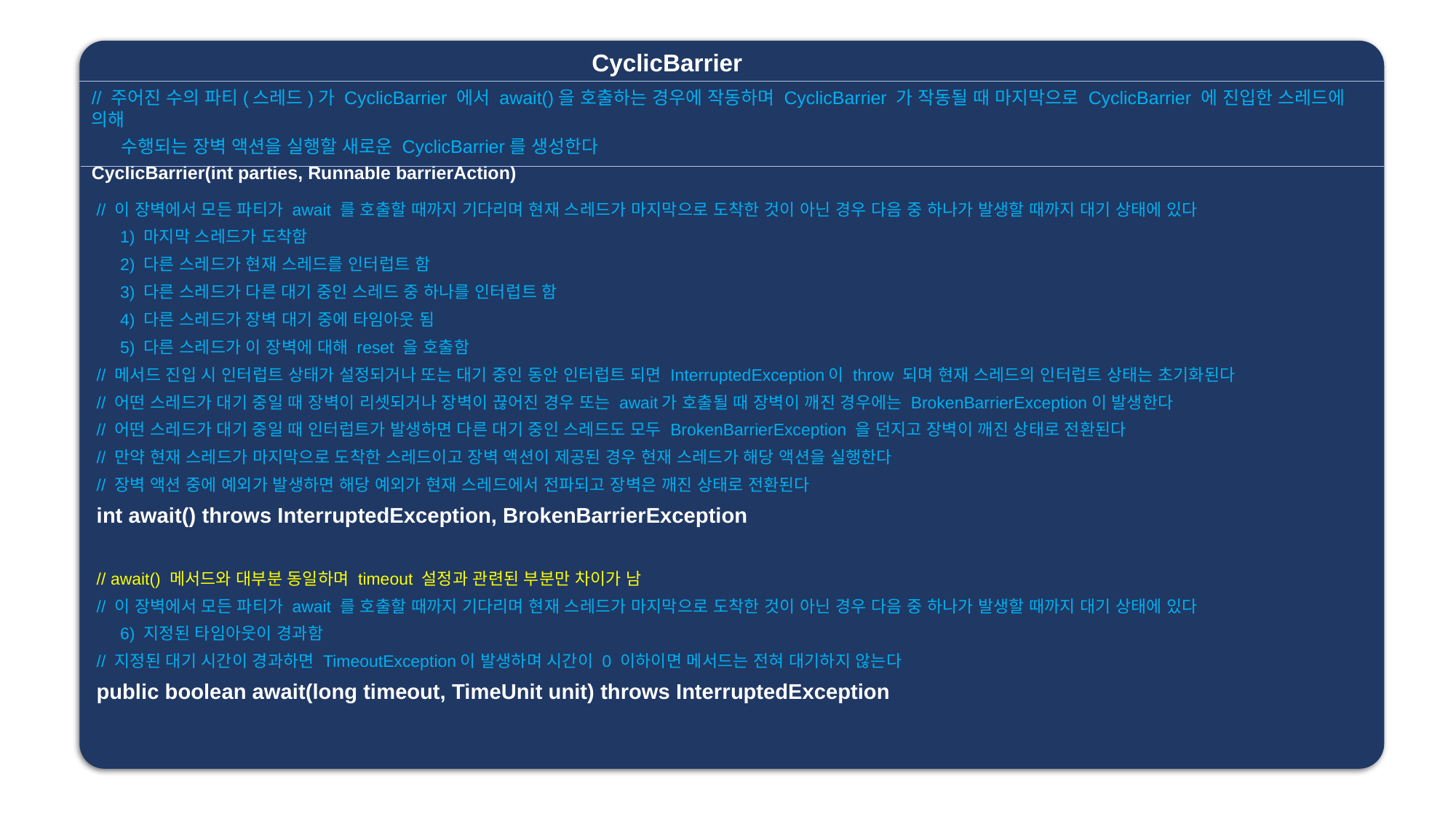

CyclicBarrier
// 주어진 수의 파티(스레드)가 CyclicBarrier 에서 await()을 호출하는 경우에 작동하며 CyclicBarrier 가 작동될 때 마지막으로 CyclicBarrier 에 진입한 스레드에 의해
     수행되는 장벽 액션을 실행할 새로운 CyclicBarrier를 생성한다
CyclicBarrier(int parties, Runnable barrierAction)
// 이 장벽에서 모든 파티가 await 를 호출할 때까지 기다리며 현재 스레드가 마지막으로 도착한 것이 아닌 경우 다음 중 하나가 발생할 때까지 대기 상태에 있다
     1) 마지막 스레드가 도착함
     2) 다른 스레드가 현재 스레드를 인터럽트 함
     3) 다른 스레드가 다른 대기 중인 스레드 중 하나를 인터럽트 함
     4) 다른 스레드가 장벽 대기 중에 타임아웃 됨
     5) 다른 스레드가 이 장벽에 대해 reset 을 호출함
// 메서드 진입 시 인터럽트 상태가 설정되거나 또는 대기 중인 동안 인터럽트 되면 InterruptedException이 throw 되며 현재 스레드의 인터럽트 상태는 초기화된다
// 어떤 스레드가 대기 중일 때 장벽이 리셋되거나 장벽이 끊어진 경우 또는 await가 호출될 때 장벽이 깨진 경우에는 BrokenBarrierException이 발생한다
// 어떤 스레드가 대기 중일 때 인터럽트가 발생하면 다른 대기 중인 스레드도 모두 BrokenBarrierException 을 던지고 장벽이 깨진 상태로 전환된다
// 만약 현재 스레드가 마지막으로 도착한 스레드이고 장벽 액션이 제공된 경우 현재 스레드가 해당 액션을 실행한다
// 장벽 액션 중에 예외가 발생하면 해당 예외가 현재 스레드에서 전파되고 장벽은 깨진 상태로 전환된다
int await() throws InterruptedException, BrokenBarrierException

// await() 메서드와 대부분 동일하며 timeout 설정과 관련된 부분만 차이가 남
// 이 장벽에서 모든 파티가 await 를 호출할 때까지 기다리며 현재 스레드가 마지막으로 도착한 것이 아닌 경우 다음 중 하나가 발생할 때까지 대기 상태에 있다
     6) 지정된 타임아웃이 경과함
// 지정된 대기 시간이 경과하면 TimeoutException이 발생하며 시간이 0 이하이면 메서드는 전혀 대기하지 않는다
public boolean await(long timeout, TimeUnit unit) throws InterruptedException